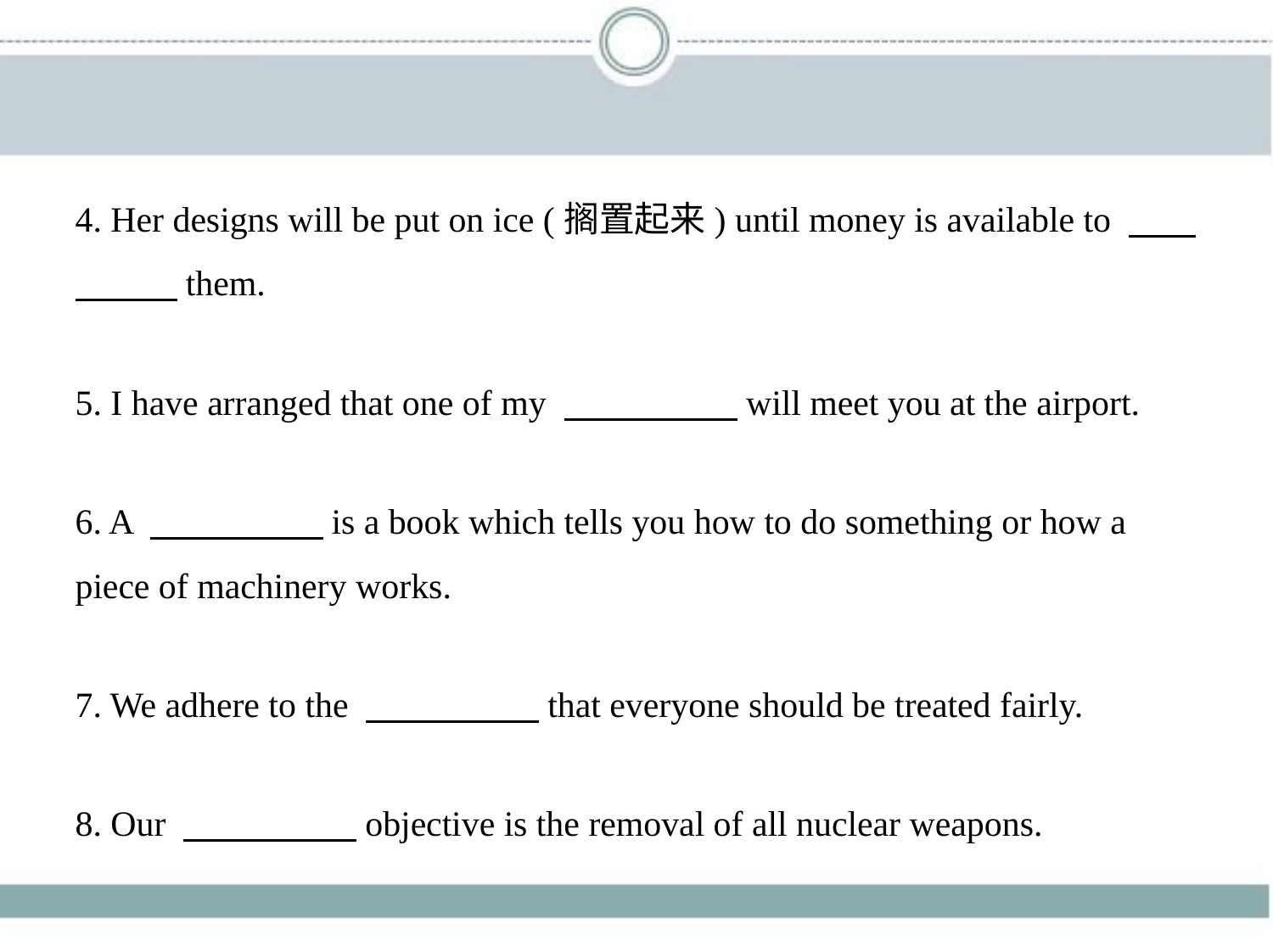

4. Her designs will be put on ice (搁置起来) until money is available to 　    
　　    them.
5. I have arranged that one of my 　　　　    will meet you at the airport.
6. A 　　　　    is a book which tells you how to do something or how a
piece of machinery works.
7. We adhere to the 　　　　    that everyone should be treated fairly.
8. Our 　　　　    objective is the removal of all nuclear weapons.